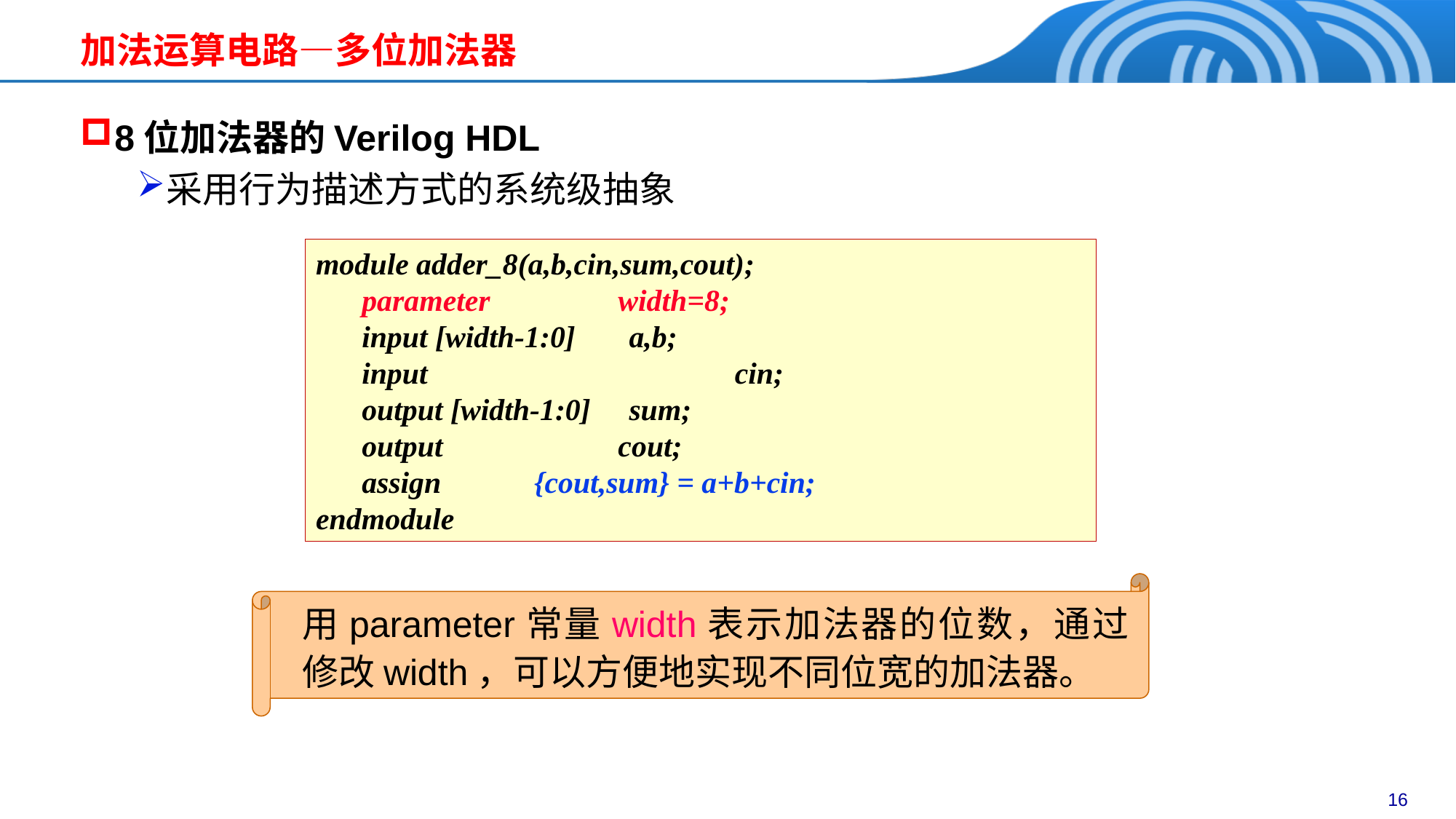

# 加法运算电路—多位加法器
8位加法器的Verilog HDL
采用行为描述方式的系统级抽象
module adder_8(a,b,cin,sum,cout);
      parameter  	           width=8;
      input [width-1:0]       a,b;
      input		            cin;
      output [width-1:0]     sum;
      output  	           cout;
      assign 	{cout,sum} = a+b+cin;
endmodule
用parameter常量width表示加法器的位数，通过修改width，可以方便地实现不同位宽的加法器。